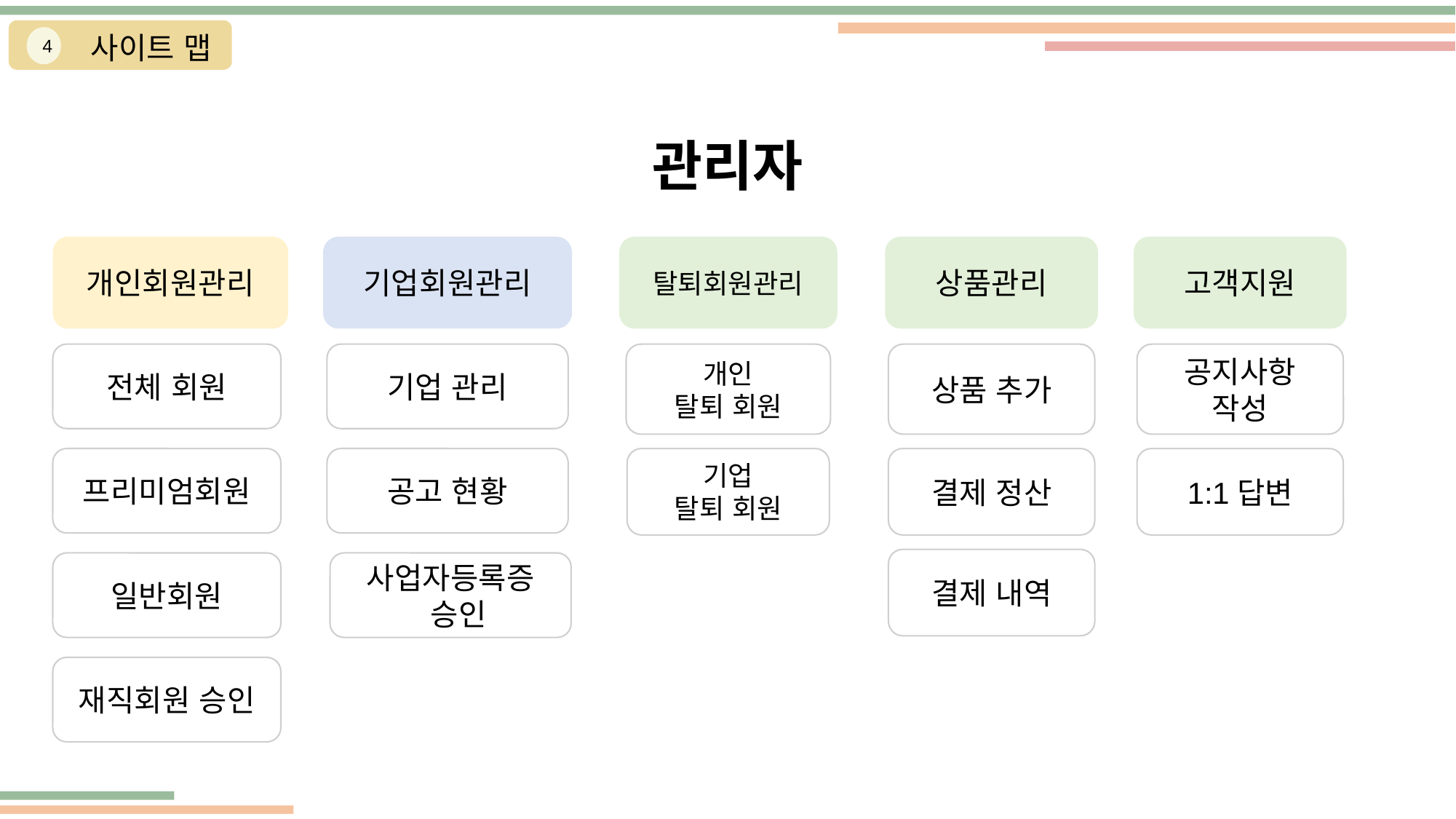

사이트 맵
4

관리자
개인회원관리
기업회원관리
탈퇴회원관리
상품관리
고객지원
개인
탈퇴 회원
전체 회원
기업 관리
상품 추가
공지사항
작성
프리미엄회원
공고 현황
기업
탈퇴 회원
결제 정산
1:1답변
결제 내역
일반회원
사업자등록증
 승인
재직회원 승인